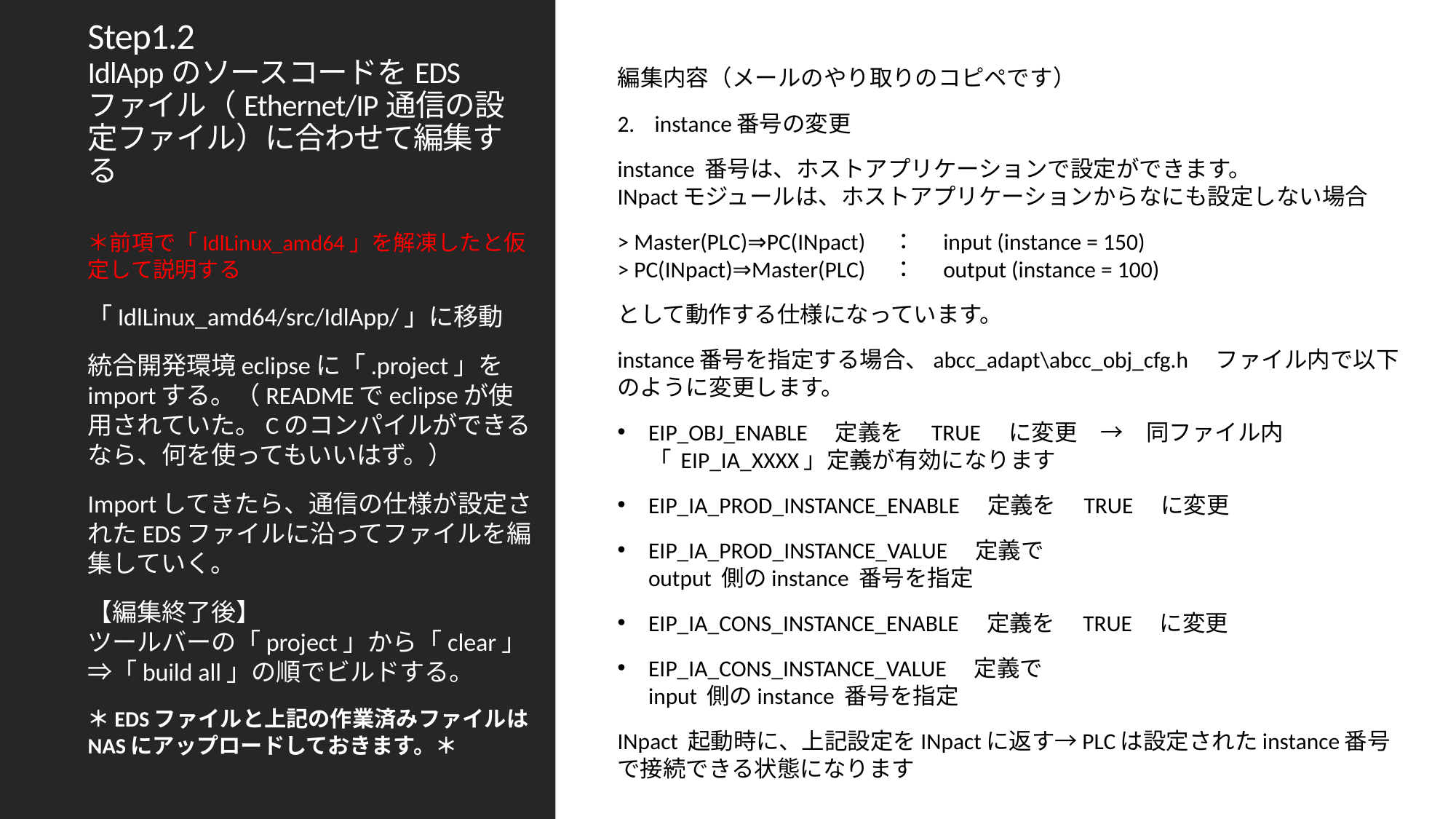

# Step1.2 IdlAppのソースコードをEDSファイル（Ethernet/IP通信の設定ファイル）に合わせて編集する
編集内容（メールのやり取りのコピペです）
instance番号の変更
instance 番号は、ホストアプリケーションで設定ができます。
INpactモジュールは、ホストアプリケーションからなにも設定しない場合
> Master(PLC)⇒PC(INpact)　：　input (instance = 150)
> PC(INpact)⇒Master(PLC)　：　output (instance = 100)
として動作する仕様になっています。
instance番号を指定する場合、abcc_adapt\abcc_obj_cfg.h　ファイル内で以下のように変更します。
EIP_OBJ_ENABLE　定義を　TRUE　に変更　→　同ファイル内「 EIP_IA_XXXX」定義が有効になります
EIP_IA_PROD_INSTANCE_ENABLE　定義を　TRUE　に変更
EIP_IA_PROD_INSTANCE_VALUE　定義で　
output 側のinstance 番号を指定
EIP_IA_CONS_INSTANCE_ENABLE　定義を　TRUE　に変更
EIP_IA_CONS_INSTANCE_VALUE　定義で　
input 側のinstance 番号を指定
INpact 起動時に、上記設定をINpactに返す→PLCは設定されたinstance番号で接続できる状態になります

＊前項で「IdlLinux_amd64」を解凍したと仮定して説明する
「IdlLinux_amd64/src/IdlApp/」に移動
統合開発環境eclipseに「.project」をimportする。（READMEでeclipseが使用されていた。Cのコンパイルができるなら、何を使ってもいいはず。）
Importしてきたら、通信の仕様が設定されたEDSファイルに沿ってファイルを編集していく。
【編集終了後】
ツールバーの「project」から「clear」⇒「build all」の順でビルドする。
＊EDSファイルと上記の作業済みファイルはNASにアップロードしておきます。＊